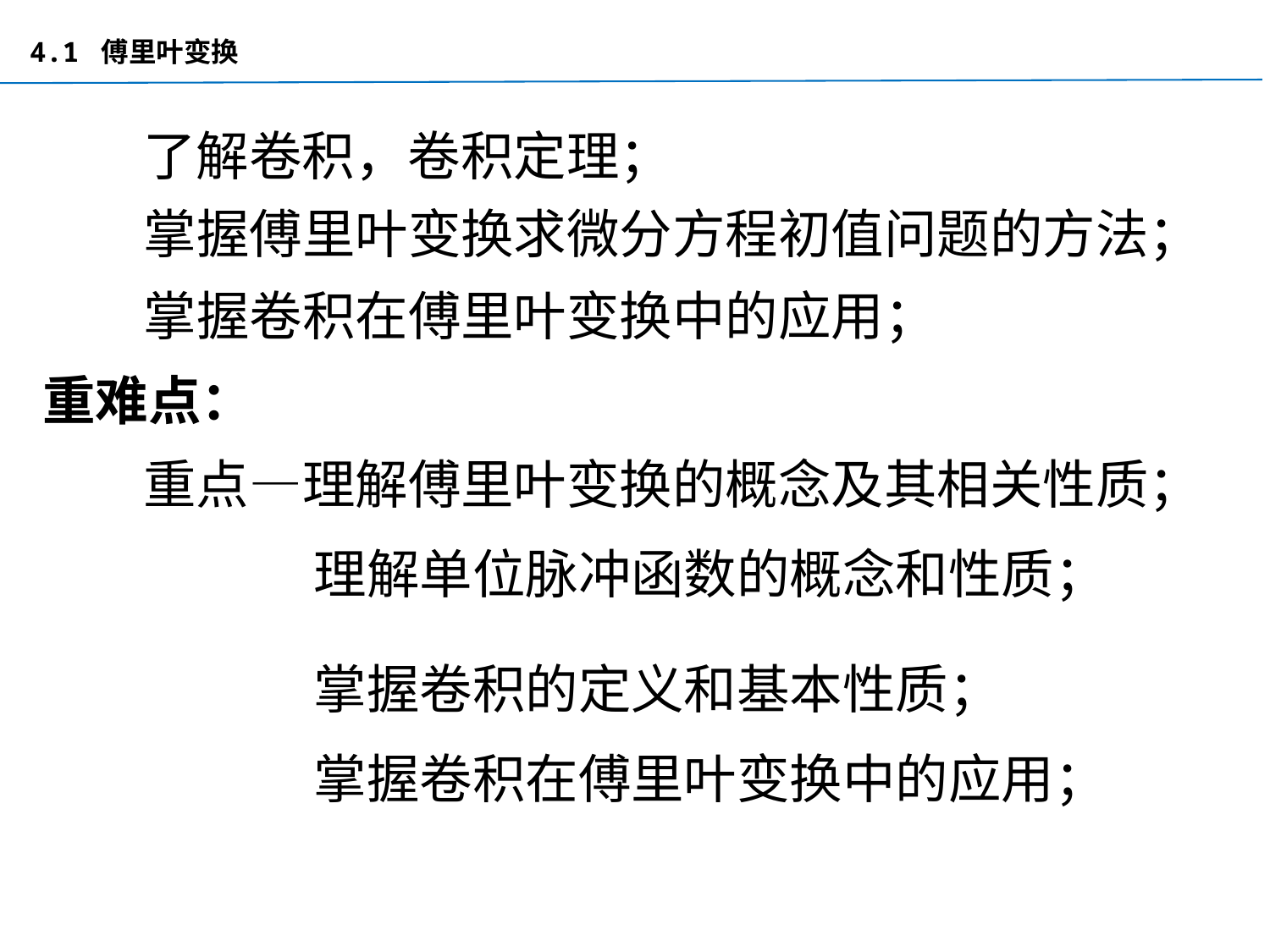

4.1 傅里叶变换
了解卷积，卷积定理；
掌握傅里叶变换求微分方程初值问题的方法；
掌握卷积在傅里叶变换中的应用；
# 重难点：
重点—理解傅里叶变换的概念及其相关性质；
理解单位脉冲函数的概念和性质；
掌握卷积的定义和基本性质；
掌握卷积在傅里叶变换中的应用；